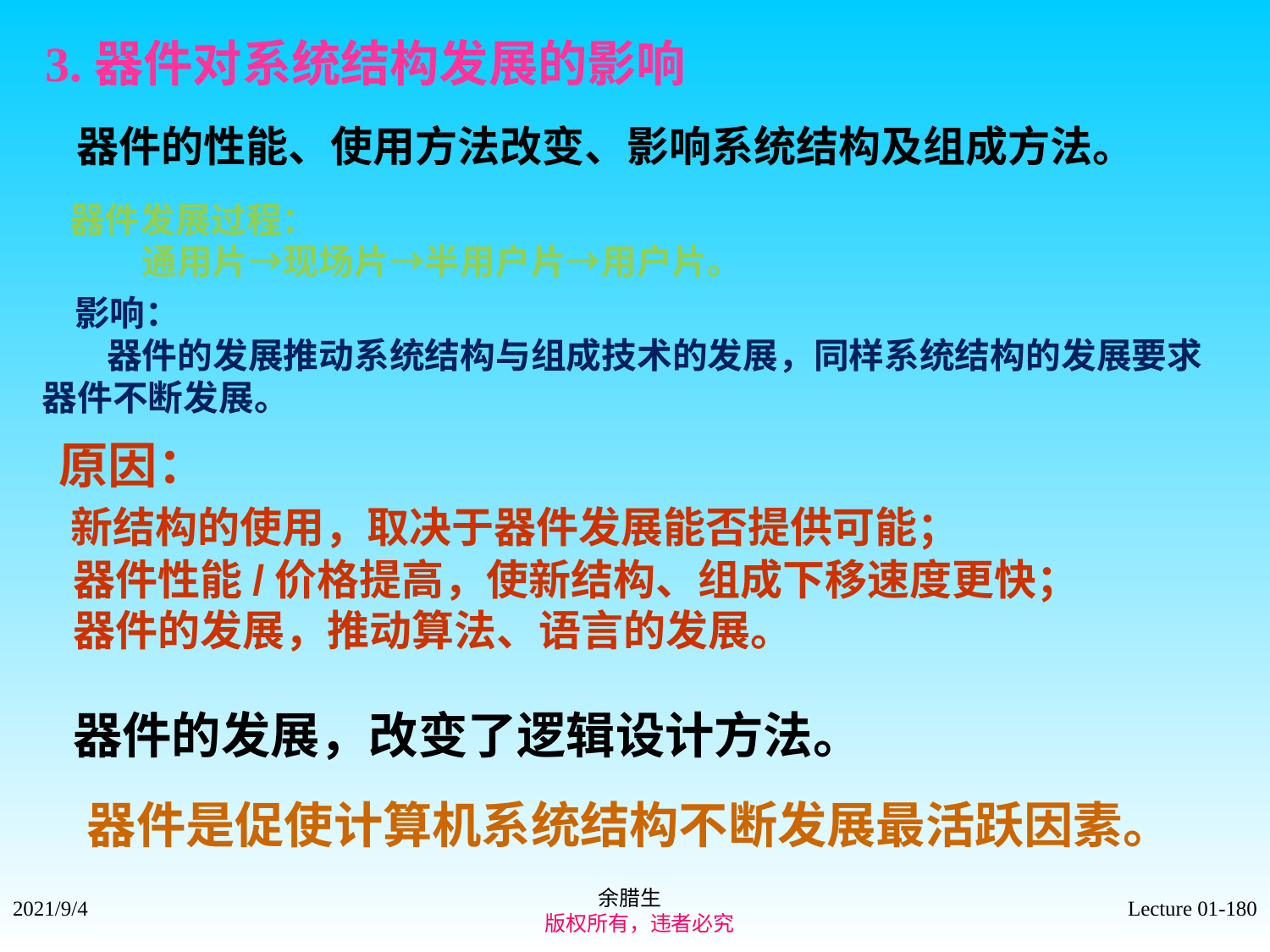

3.器件对系统结构发展的影响
  器件的性能、使用方法改变、影响系统结构及组成方法。
    器件发展过程：
             通用片→现场片→半用户片→用户片。
   影响：
       器件的发展推动系统结构与组成技术的发展，同样系统结构的发展要求器件不断发展。
  原因：
   新结构的使用，取决于器件发展能否提供可能；
    器件性能/价格提高，使新结构、组成下移速度更快；
    器件的发展，推动算法、语言的发展。
  器件的发展，改变了逻辑设计方法。
  器件是促使计算机系统结构不断发展最活跃因素。
余腊生
 版权所有，违者必究
2021/9/4
Lecture 01-180